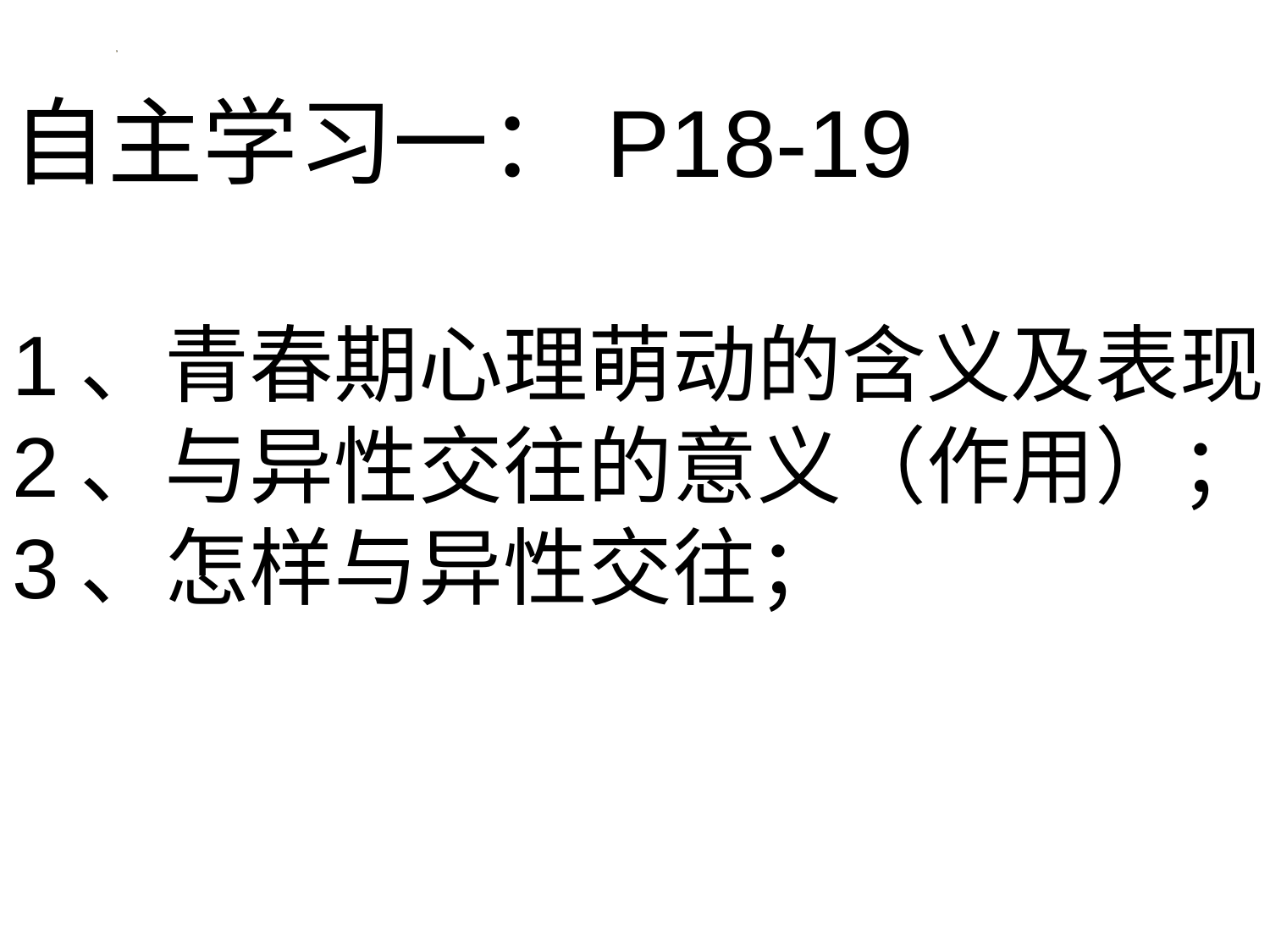

自主学习一：P18-19

1、青春期心理萌动的含义及表现
2、与异性交往的意义（作用）；
3、怎样与异性交往；